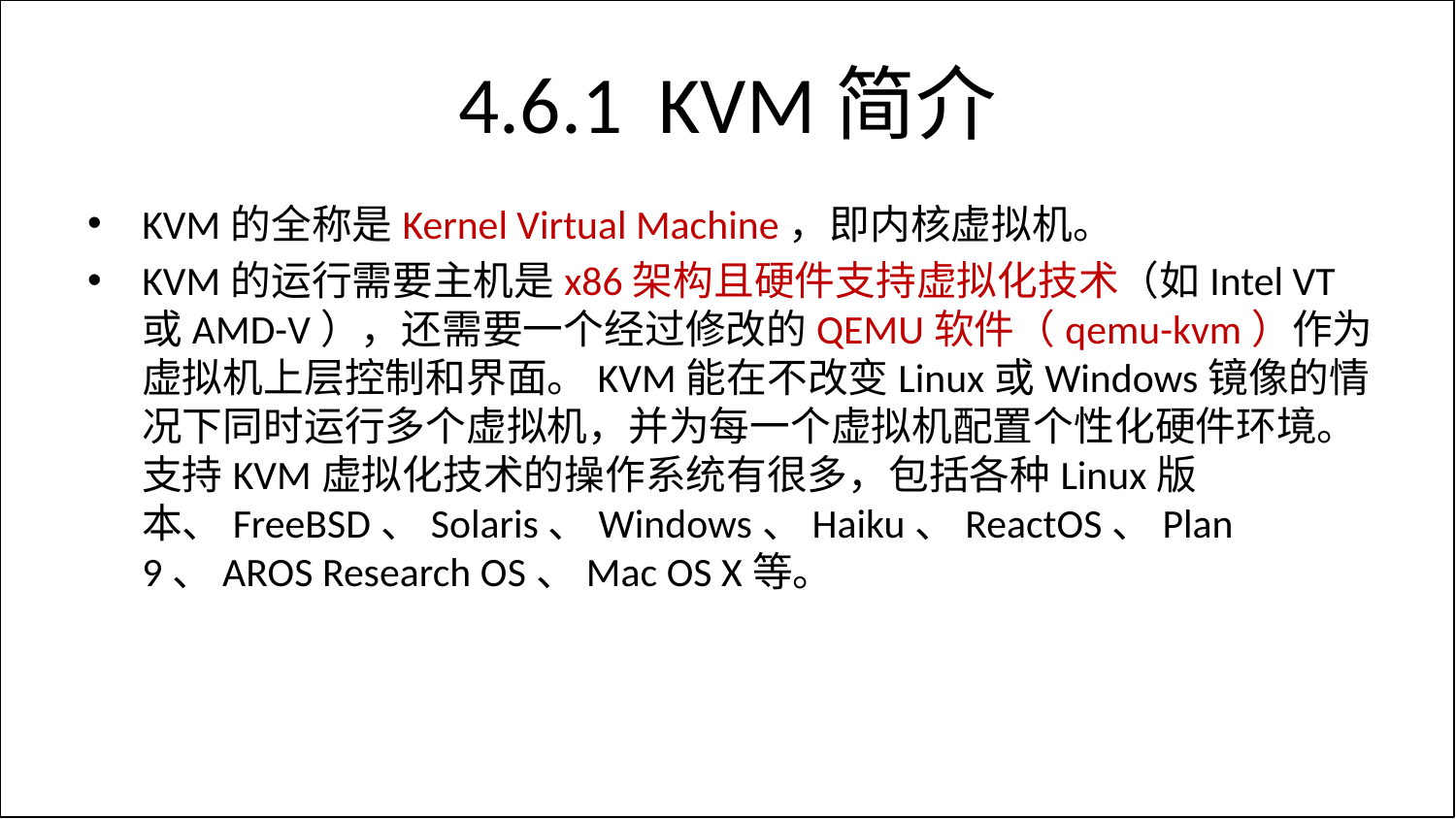

# 4.6.1  KVM简介
KVM的全称是Kernel Virtual Machine，即内核虚拟机。
KVM的运行需要主机是x86架构且硬件支持虚拟化技术（如Intel VT或AMD-V），还需要一个经过修改的QEMU软件（qemu-kvm）作为虚拟机上层控制和界面。KVM能在不改变Linux或Windows镜像的情况下同时运行多个虚拟机，并为每一个虚拟机配置个性化硬件环境。支持KVM虚拟化技术的操作系统有很多，包括各种Linux版本、FreeBSD、Solaris、Windows、Haiku、ReactOS、Plan 9、AROS Research OS、Mac OS X等。